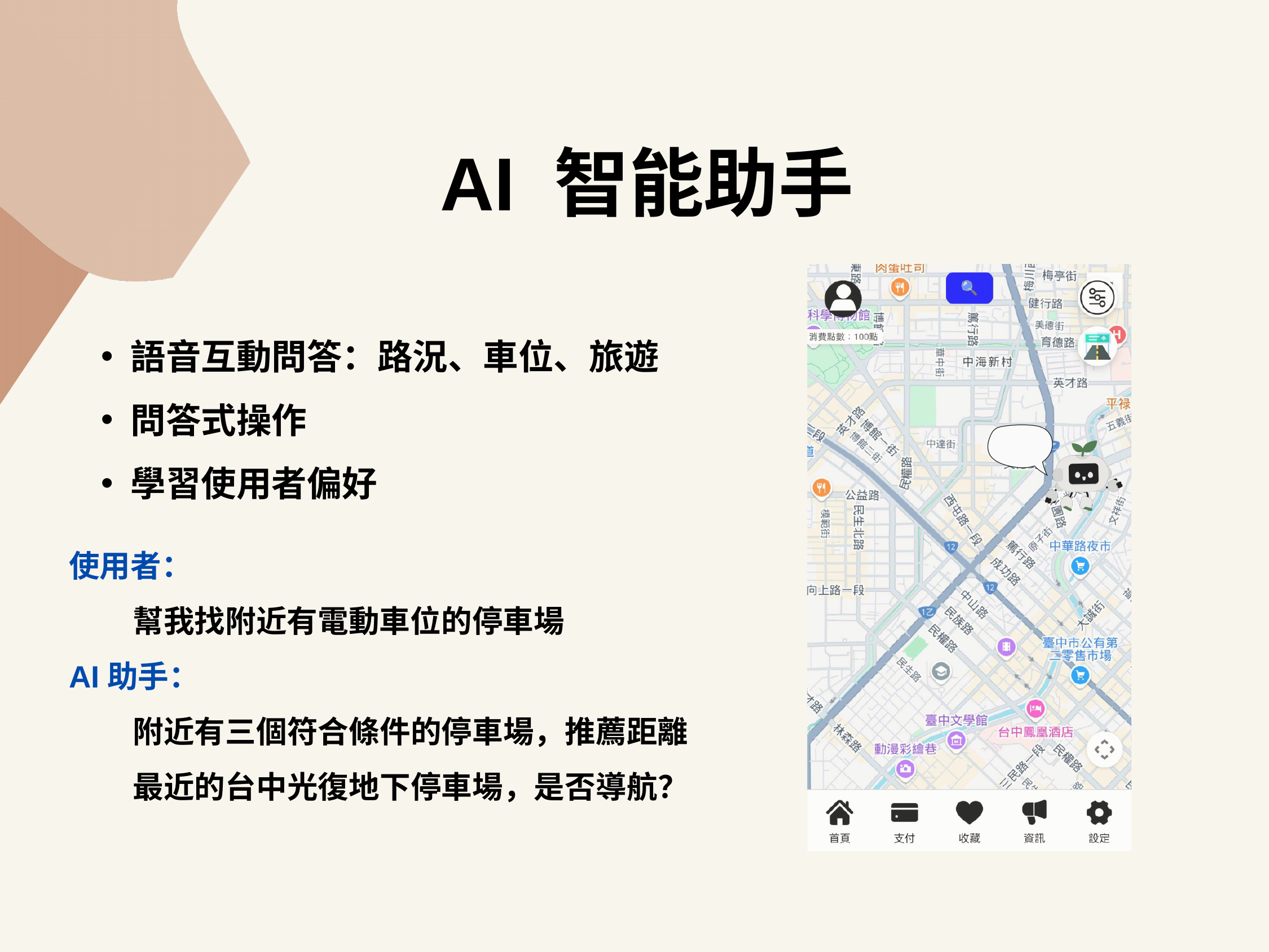

AI 智能助手

語音互動問答：路況、車位、旅遊
問答式操作
學習使用者偏好

使用者：
        幫我找附近有電動車位的停車場
AI助手：
        附近有三個符合條件的停車場，推薦距離
        最近的台中光復地下停車場，是否導航？